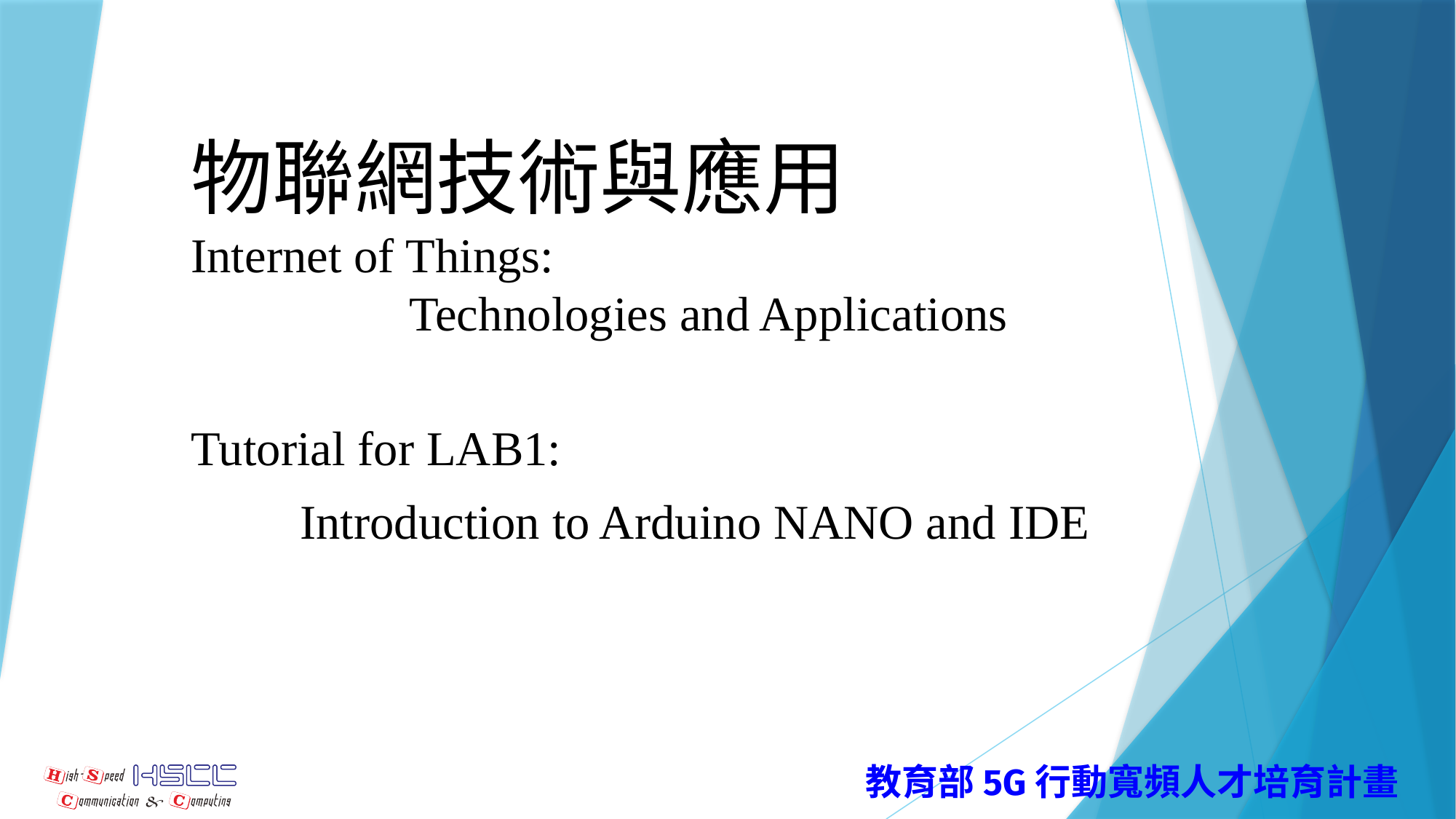

# 物聯網技術與應用 Internet of Things: Technologies and Applications
Tutorial for LAB1:
	Introduction to Arduino NANO and IDE
教育部5G行動寬頻人才培育計畫